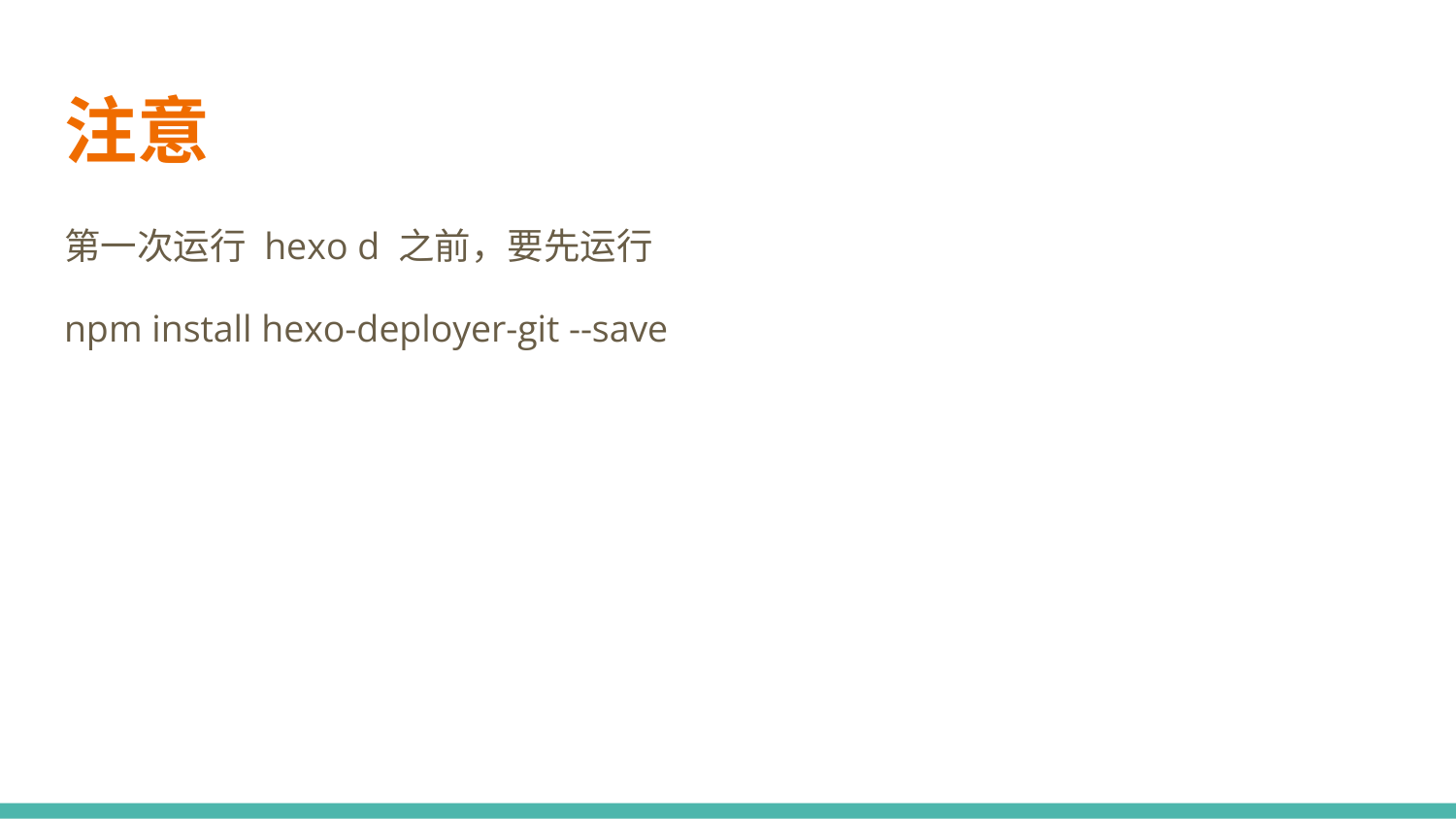

# 注意
第一次运行 hexo d 之前，要先运行
npm install hexo-deployer-git --save